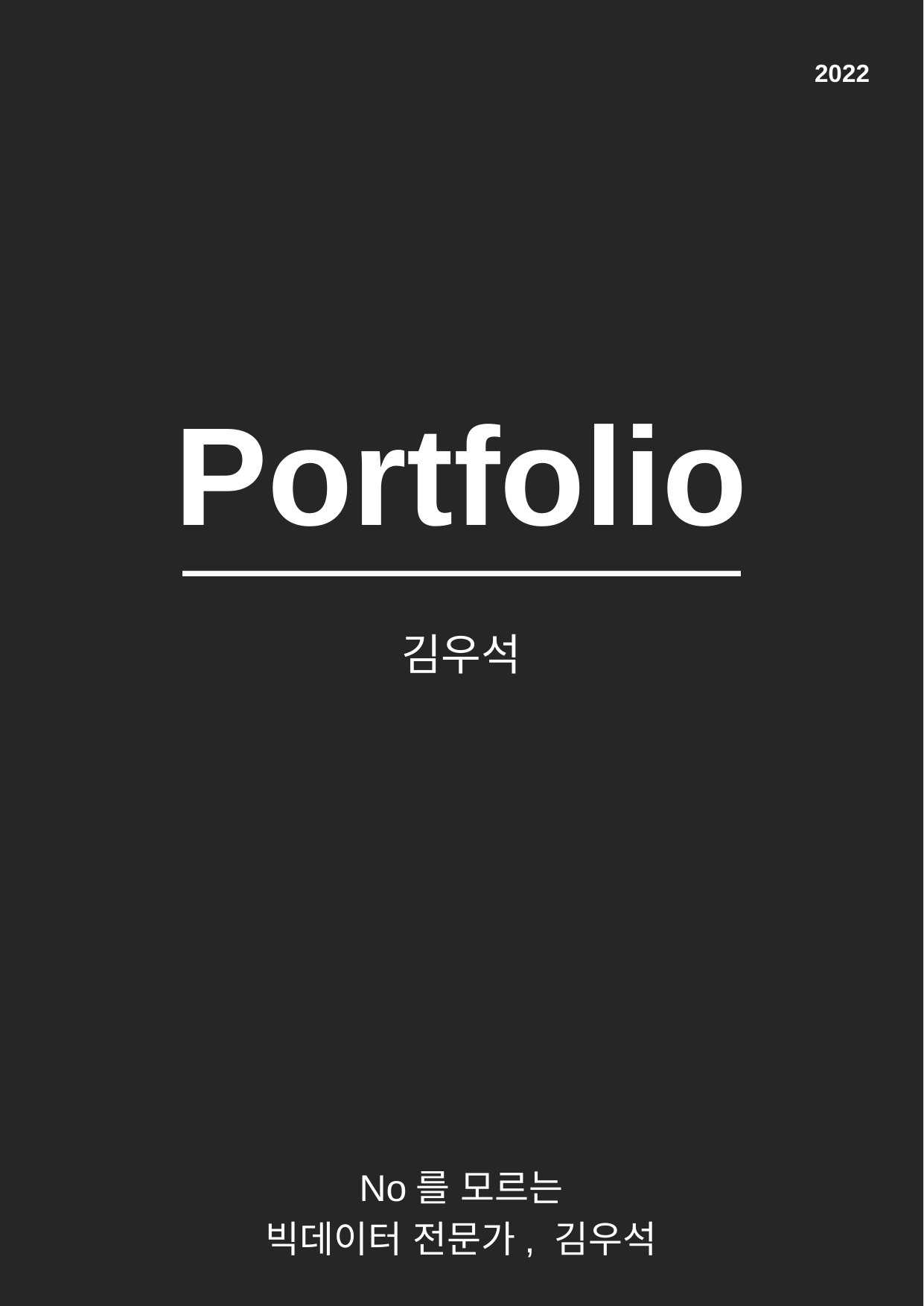

2022
Portfolio

김우석
No를 모르는
빅데이터 전문가, 김우석